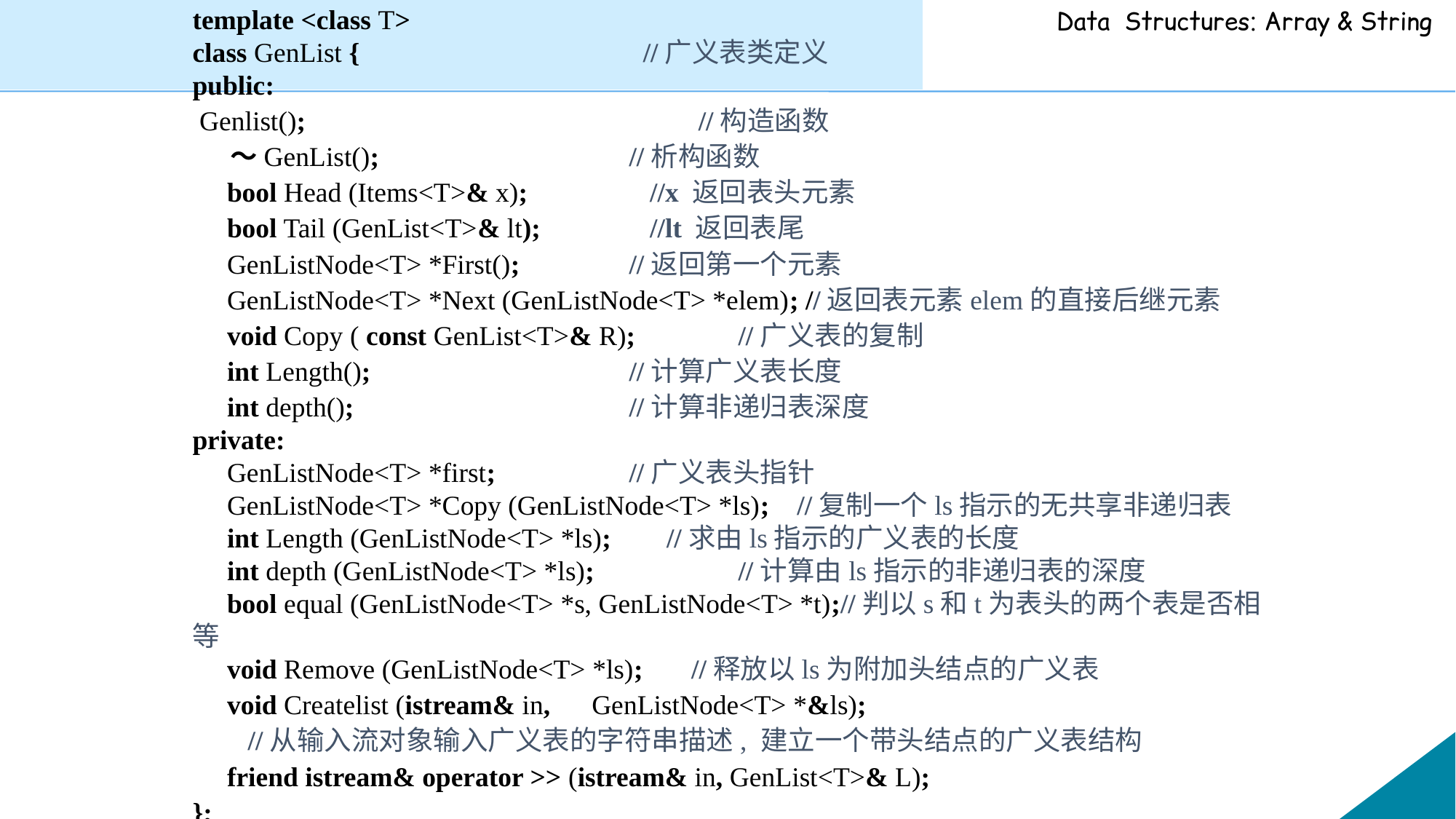

template <class T>
class GenList {			  //广义表类定义
public:
 Genlist();			          //构造函数
     ～GenList();			//析构函数
     bool Head (Items<T>& x);	   //x 返回表头元素
     bool Tail (GenList<T>& lt);	   //lt 返回表尾
     GenListNode<T> *First();	   	//返回第一个元素
     GenListNode<T> *Next (GenListNode<T> *elem); //返回表元素elem的直接后继元素
     void Copy ( const GenList<T>& R);	//广义表的复制
     int Length();    		          	//计算广义表长度
     int depth();			//计算非递归表深度
private:
     GenListNode<T> *first;		//广义表头指针
     GenListNode<T> *Copy (GenListNode<T> *ls);    //复制一个ls指示的无共享非递归表
     int Length (GenListNode<T> *ls);        //求由ls指示的广义表的长度
     int depth (GenListNode<T> *ls);		//计算由ls指示的非递归表的深度
     bool equal (GenListNode<T> *s, GenListNode<T> *t);//判以s和t为表头的两个表是否相等
     void Remove (GenListNode<T> *ls);       //释放以ls为附加头结点的广义表
     void Createlist (istream& in,      GenListNode<T> *&ls);
        //从输入流对象输入广义表的字符串描述, 建立一个带头结点的广义表结构
     friend istream& operator >> (istream& in, GenList<T>& L);
};